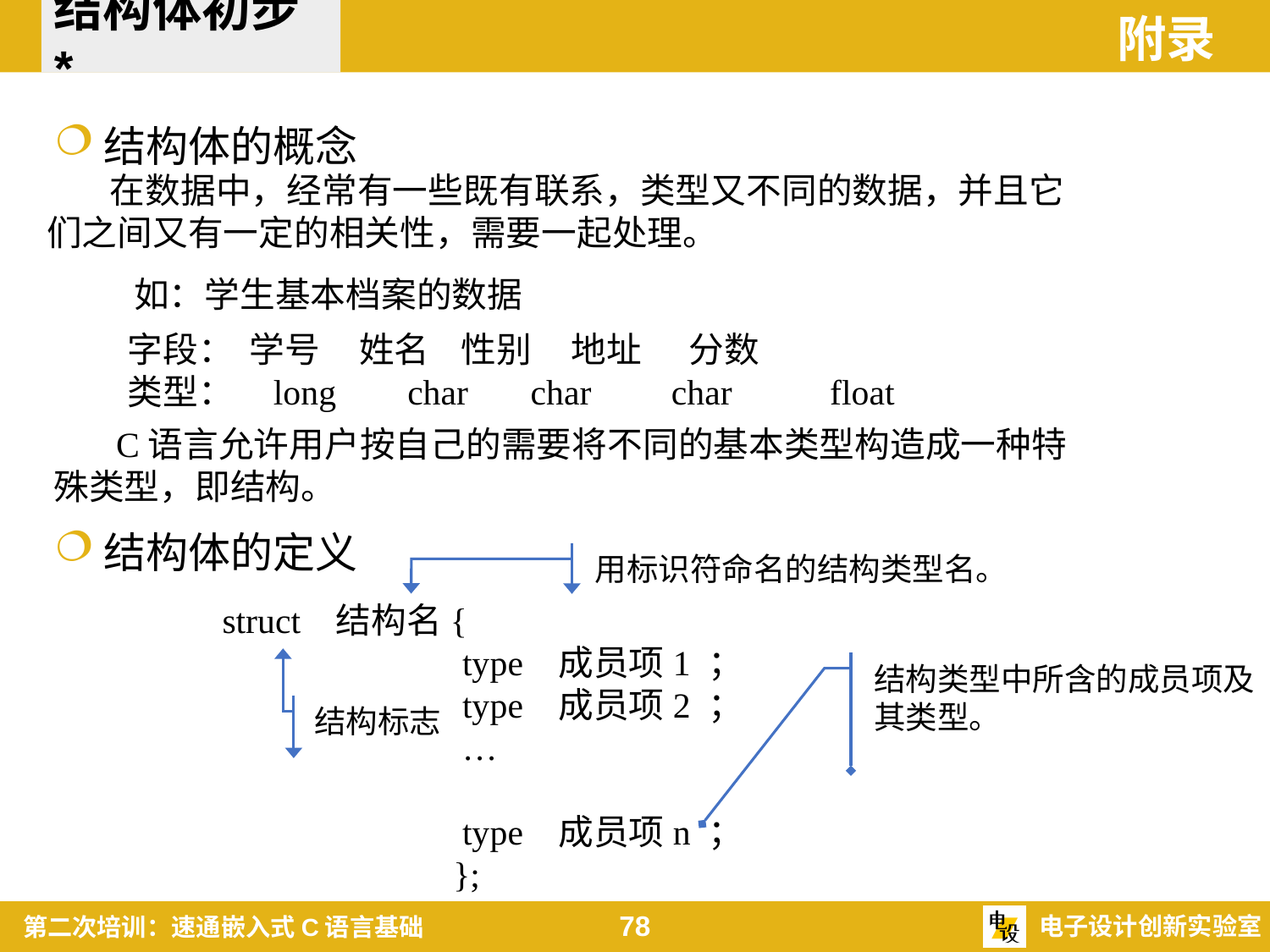

结构体初步*
附录
结构体的概念
       在数据中，经常有一些既有联系，类型又不同的数据，并且它
们之间又有一定的相关性，需要一起处理。
如：学生基本档案的数据
字段：  学号     姓名    性别     地址      分数
类型：    long        char       char         char           float
       C语言允许用户按自己的需要将不同的基本类型构造成一种特
殊类型，即结构。
结构体的定义
用标识符命名的结构类型名。
struct   结构名{
                           type   成员项1 ；
                           type   成员项2 ；
                           …

                           type   成员项n ；
                          };
结构类型中所含的成员项及其类型。
结构标志
78